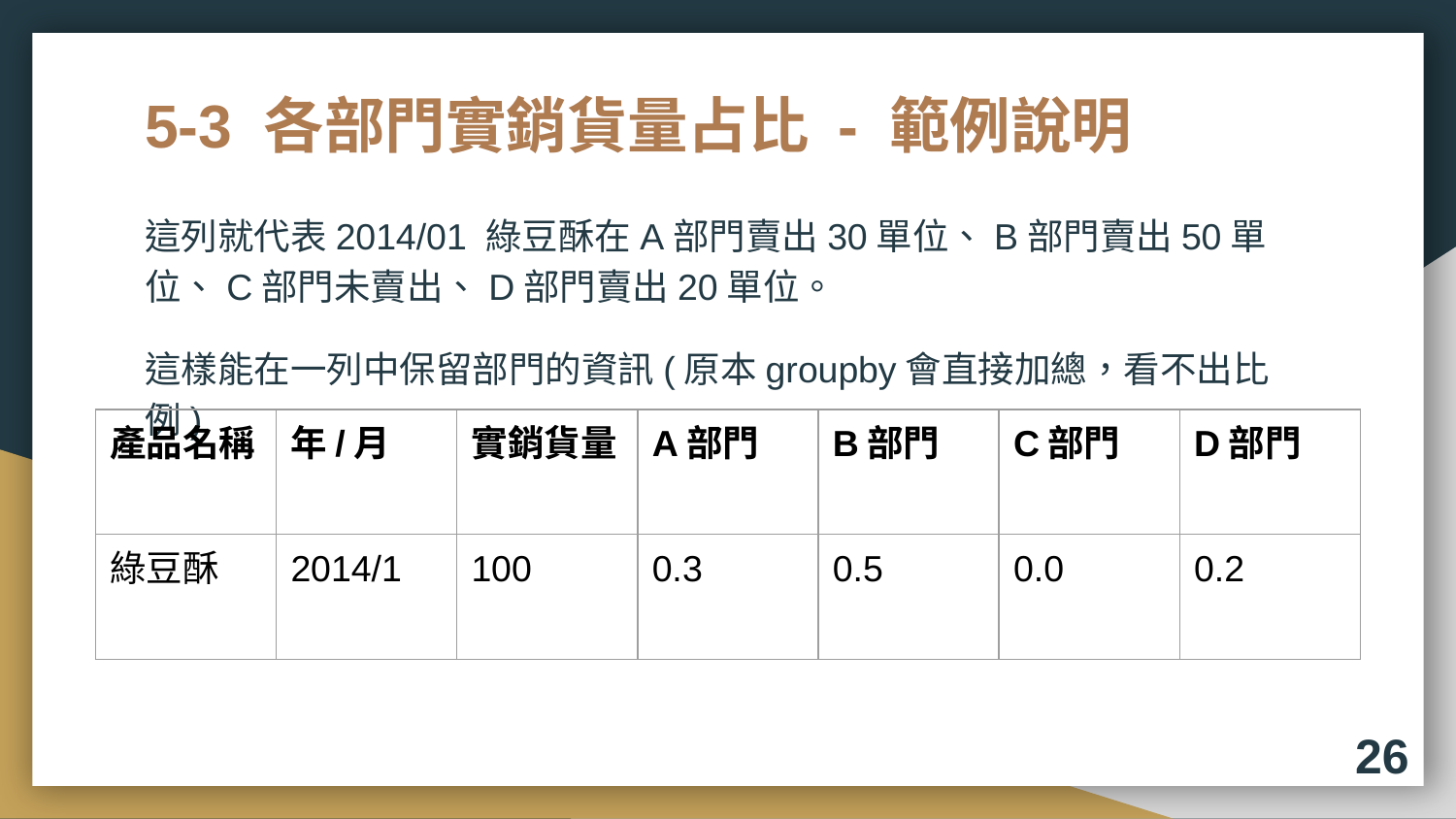

# 5-3 各部門實銷貨量占比 - 範例說明
這列就代表2014/01 綠豆酥在A部門賣出30單位、B部門賣出50單位、C部門未賣出、D部門賣出20單位。
這樣能在一列中保留部門的資訊(原本groupby會直接加總，看不出比例)
| 產品名稱 | 年/月 | 實銷貨量 | A部門 | B部門 | C部門 | D部門 |
| --- | --- | --- | --- | --- | --- | --- |
| 綠豆酥 | 2014/1 | 100 | 0.3 | 0.5 | 0.0 | 0.2 |
26